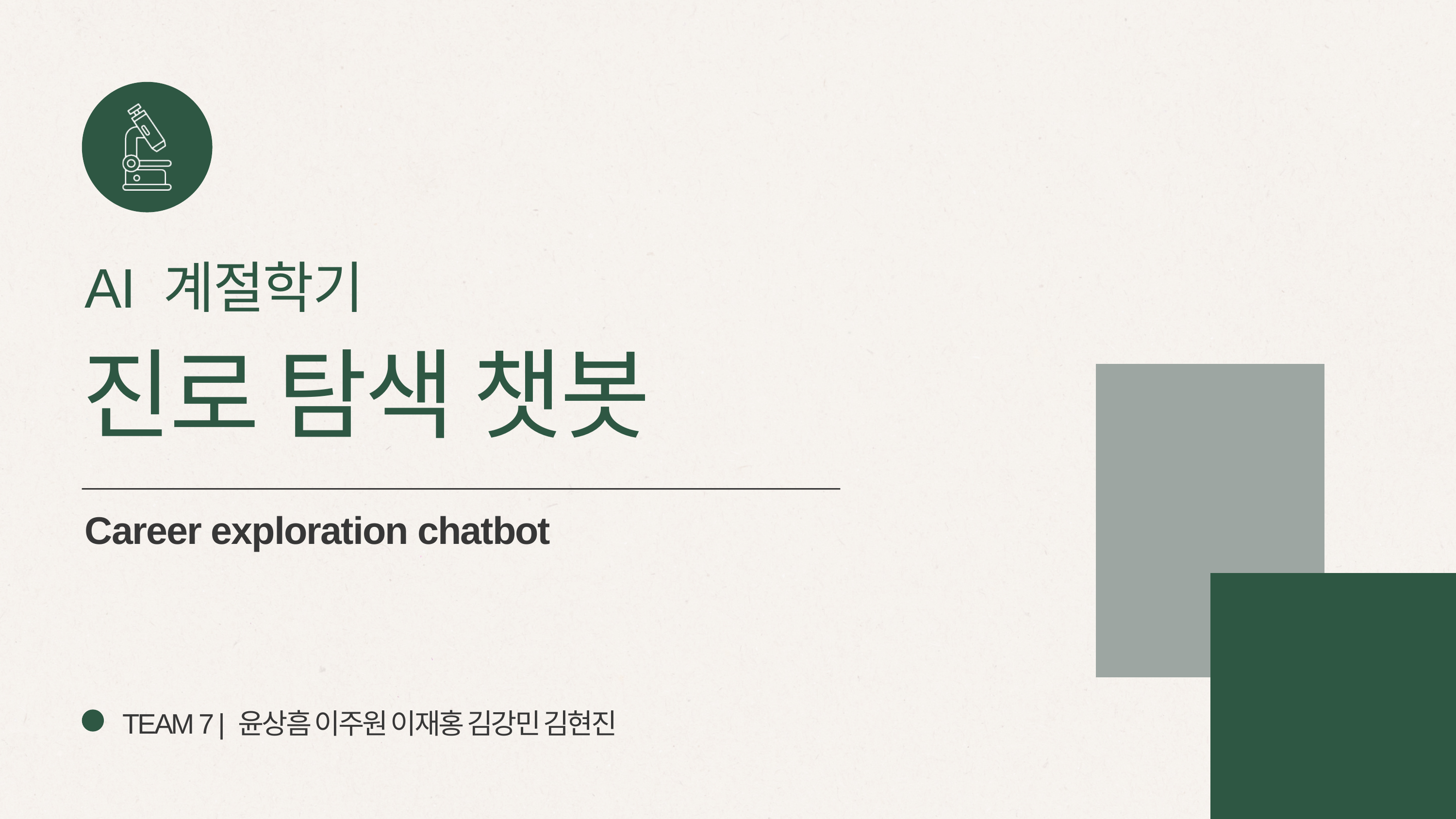

AI 계절학기
진로 탐색 챗봇

Career exploration chatbot

TEAM 7 | 윤상흠 이주원 이재홍 김강민 김현진